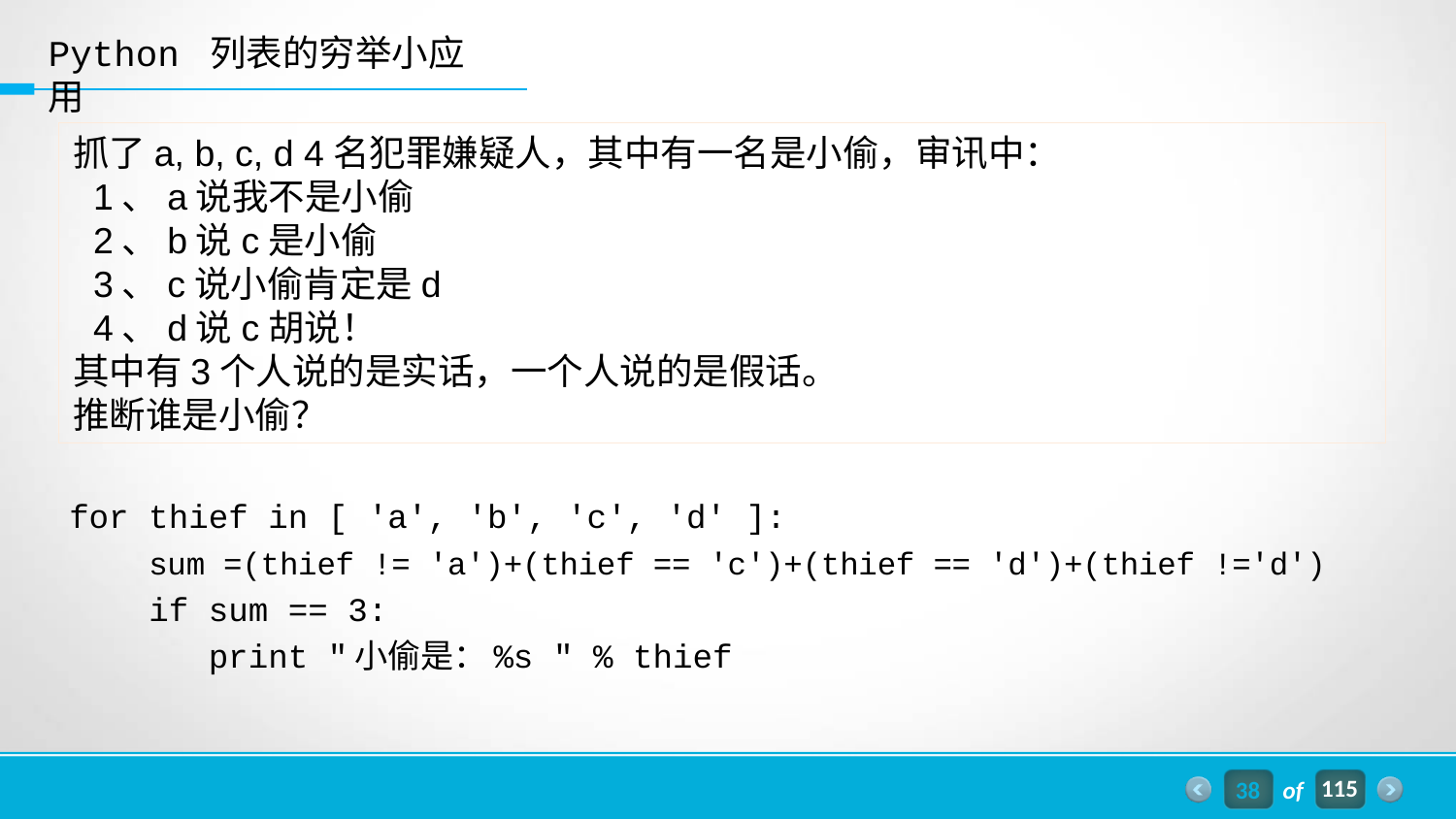

Python 列表的穷举小应用

抓了a, b, c, d 4名犯罪嫌疑人，其中有一名是小偷，审讯中：
  1、a说我不是小偷
  2、b说c是小偷
  3、c说小偷肯定是d
  4、d说c胡说！
其中有3个人说的是实话，一个人说的是假话。
推断谁是小偷？
for thief in [ 'a', 'b', 'c', 'd' ]:
    sum =(thief != 'a')+(thief == 'c')+(thief == 'd')+(thief !='d')
    if sum == 3:
       print "小偷是：%s " % thief
38